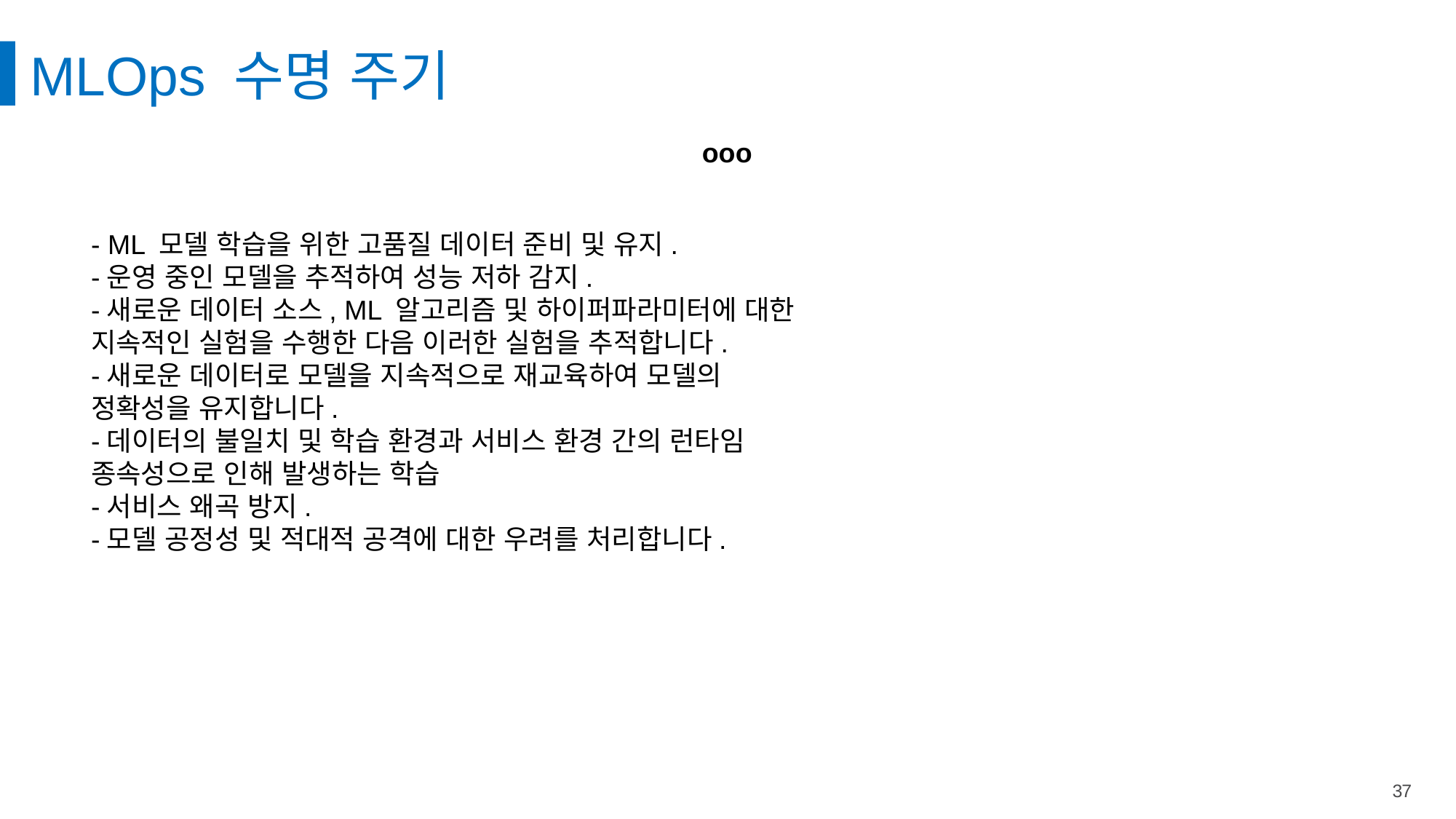

MLOps 수명 주기
ooo
- ML 모델 학습을 위한 고품질 데이터 준비 및 유지.
-운영 중인 모델을 추적하여 성능 저하 감지.
-새로운 데이터 소스, ML 알고리즘 및 하이퍼파라미터에 대한 지속적인 실험을 수행한 다음 이러한 실험을 추적합니다.
-새로운 데이터로 모델을 지속적으로 재교육하여 모델의 정확성을 유지합니다.
-데이터의 불일치 및 학습 환경과 서비스 환경 간의 런타임 종속성으로 인해 발생하는 학습
-서비스 왜곡 방지.
-모델 공정성 및 적대적 공격에 대한 우려를 처리합니다.